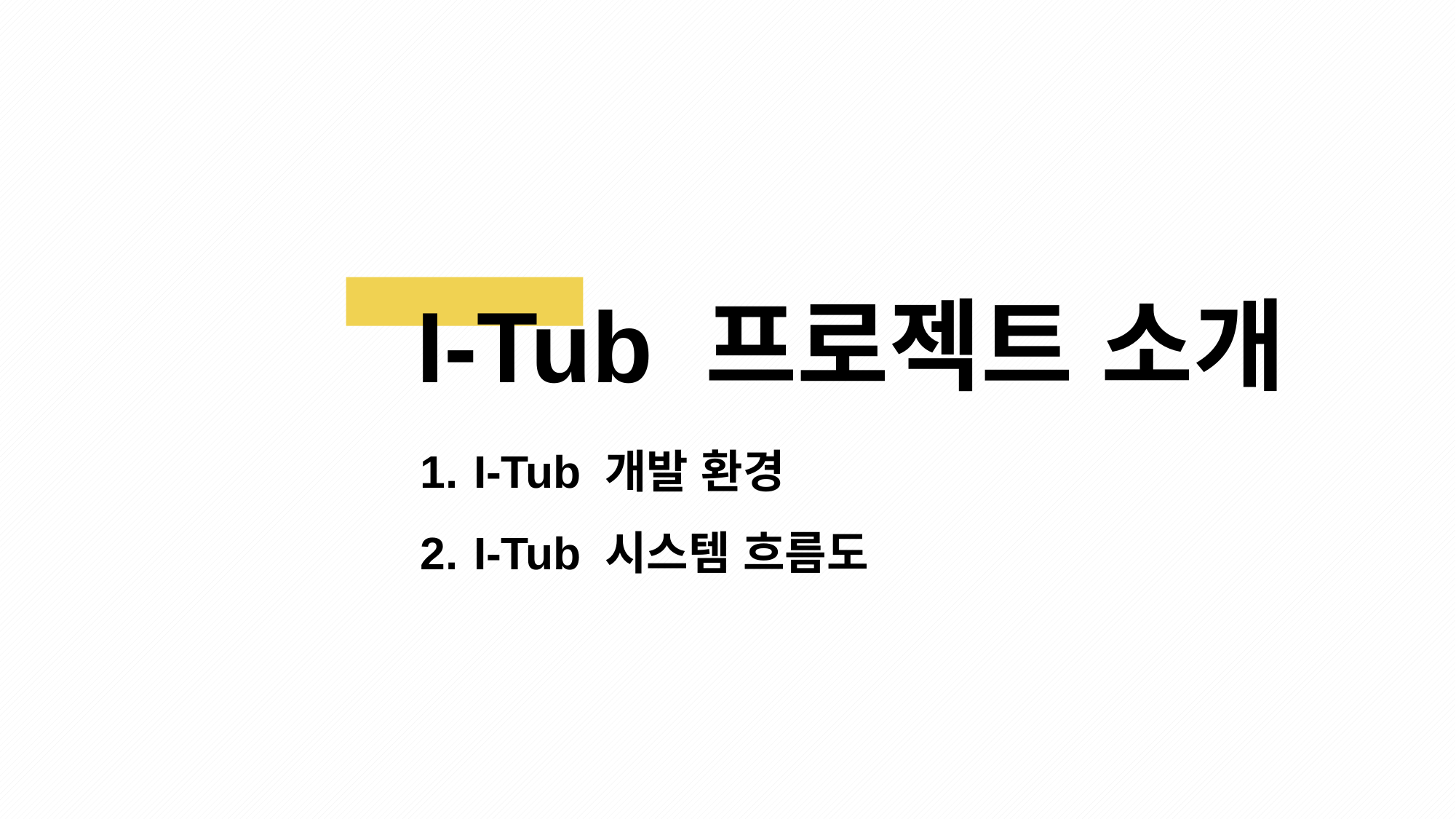

I-Tub 프로젝트 소개
 I-Tub 개발 환경
 I-Tub 시스템 흐름도